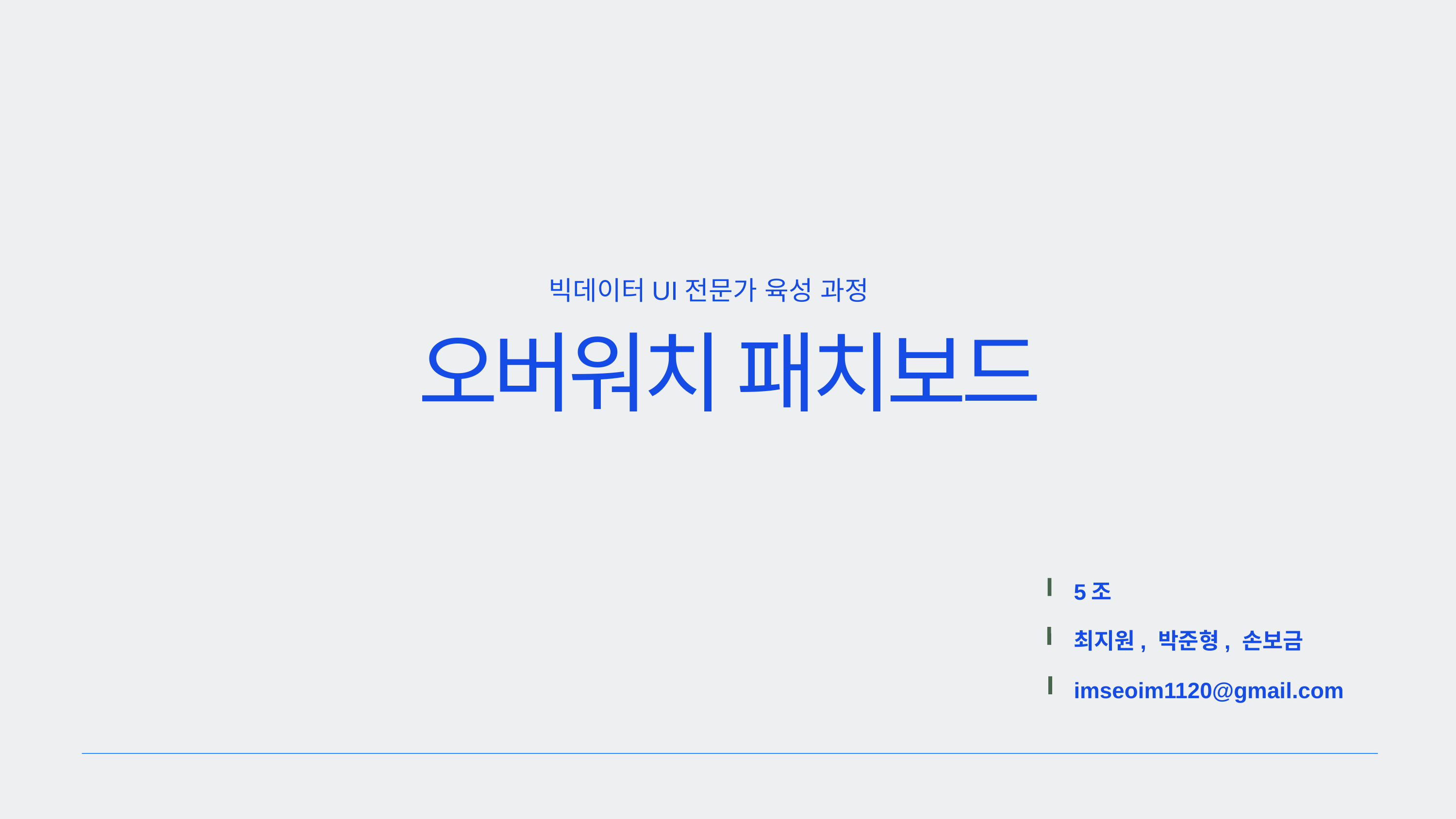

빅데이터UI전문가 육성 과정
오버워치 패치보드
5조

최지원, 박준형, 손보금

imseoim1120@gmail.com